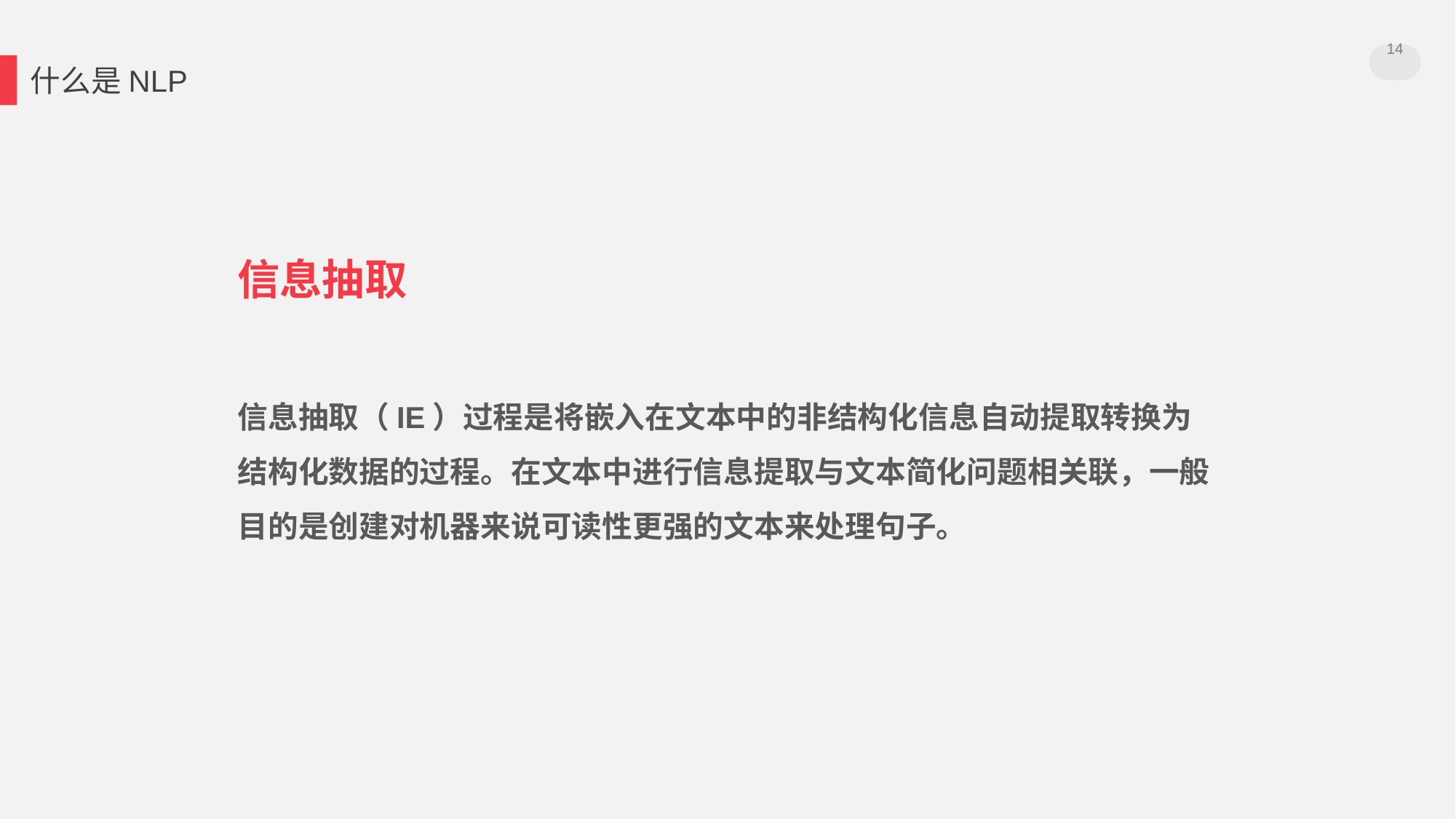

14
什么是NLP
信息抽取

信息抽取（IE）过程是将嵌入在文本中的非结构化信息自动提取转换为结构化数据的过程。在文本中进行信息提取与文本简化问题相关联，一般目的是创建对机器来说可读性更强的文本来处理句子。